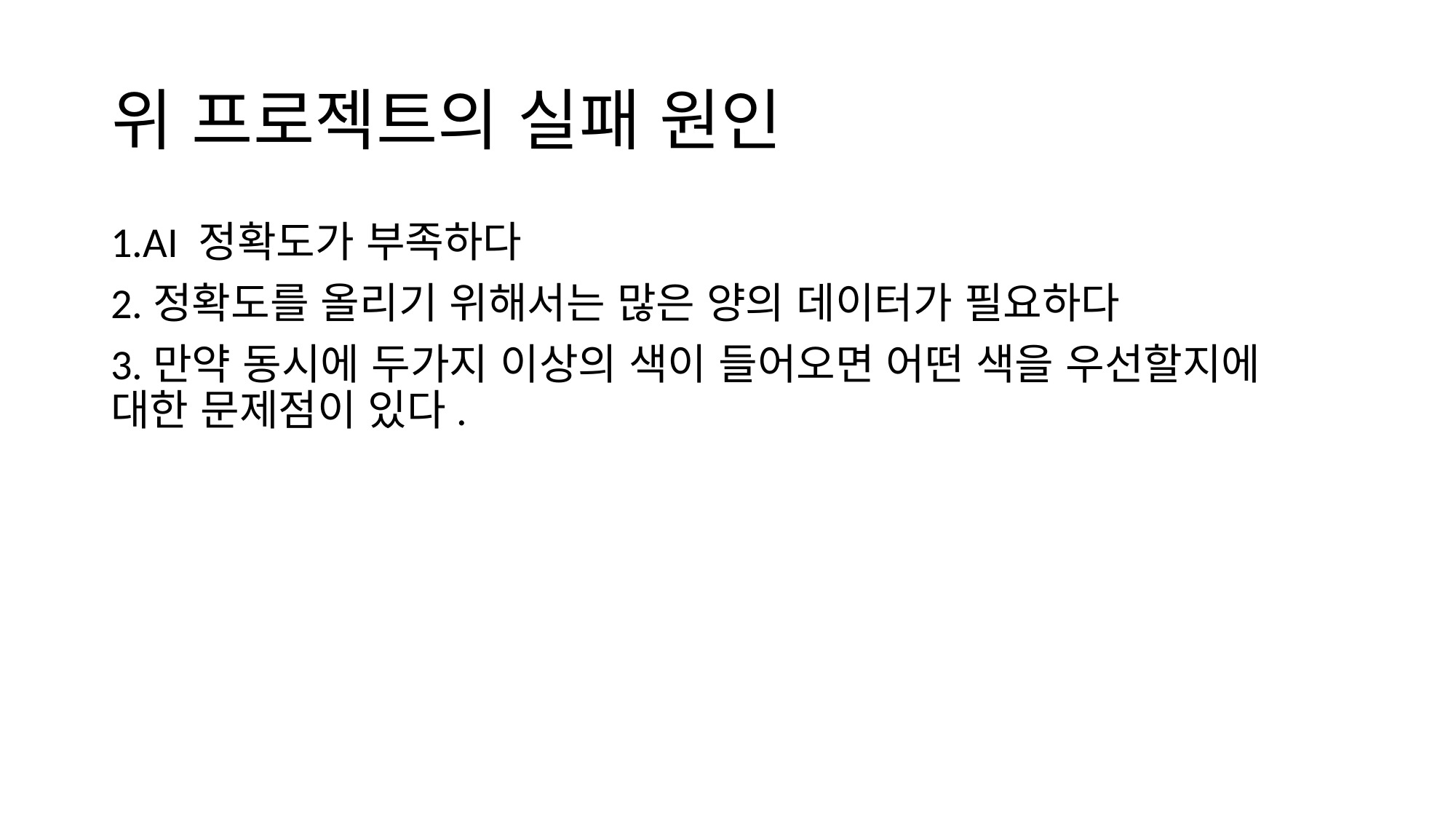

# 위 프로젝트의 실패 원인
1.AI 정확도가 부족하다
2.정확도를 올리기 위해서는 많은 양의 데이터가 필요하다
3.만약 동시에 두가지 이상의 색이 들어오면 어떤 색을 우선할지에  대한 문제점이 있다.